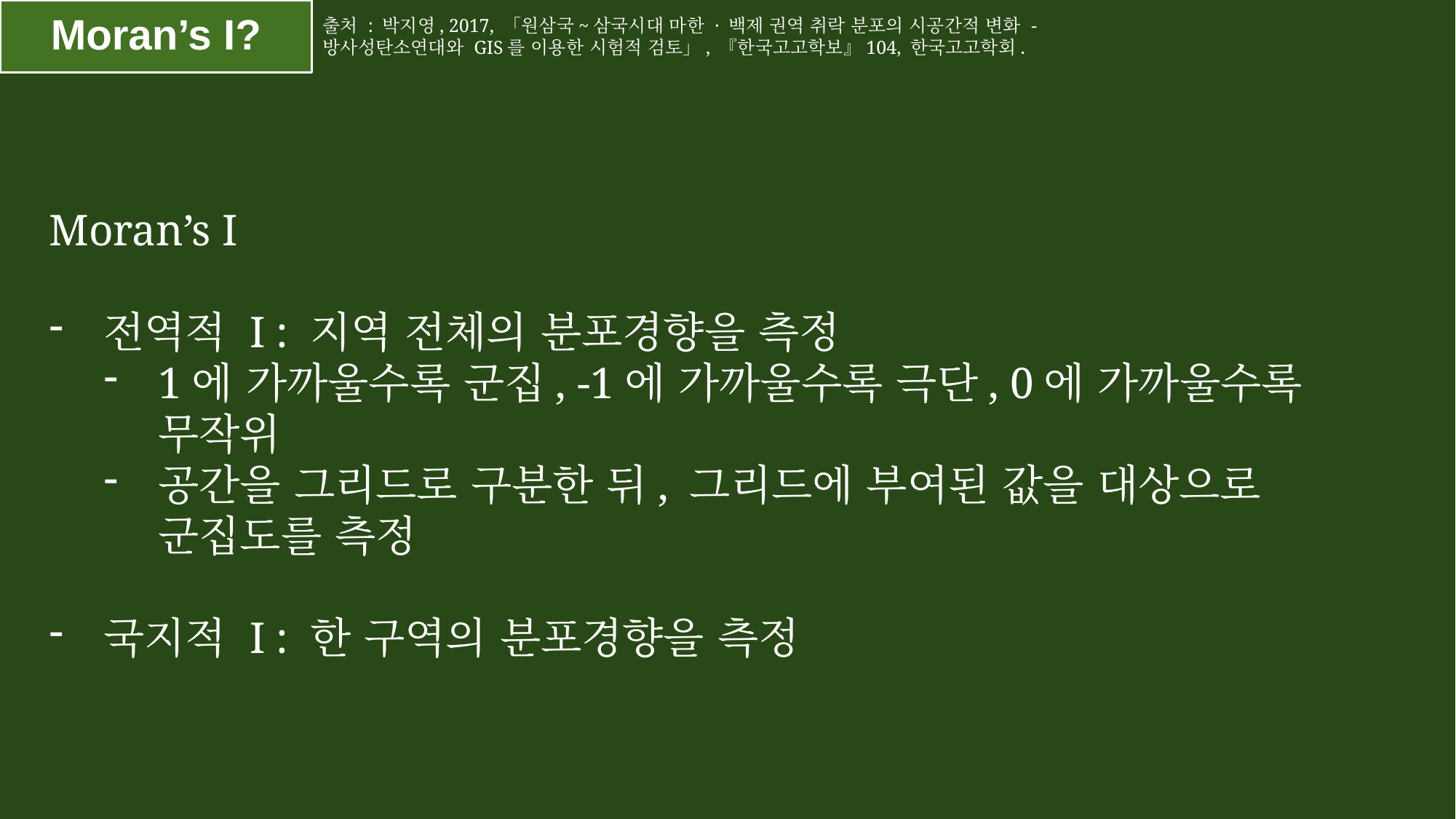

Moran’s I?
출처 : 박지영, 2017, 「원삼국~삼국시대 마한 · 백제 권역 취락 분포의 시공간적 변화 - 방사성탄소연대와 GIS를 이용한 시험적 검토」, 『한국고고학보』104, 한국고고학회.
Moran’s I

전역적 I : 지역 전체의 분포경향을 측정
1에 가까울수록 군집, -1에 가까울수록 극단, 0에 가까울수록 무작위
공간을 그리드로 구분한 뒤, 그리드에 부여된 값을 대상으로 군집도를 측정

국지적 I : 한 구역의 분포경향을 측정